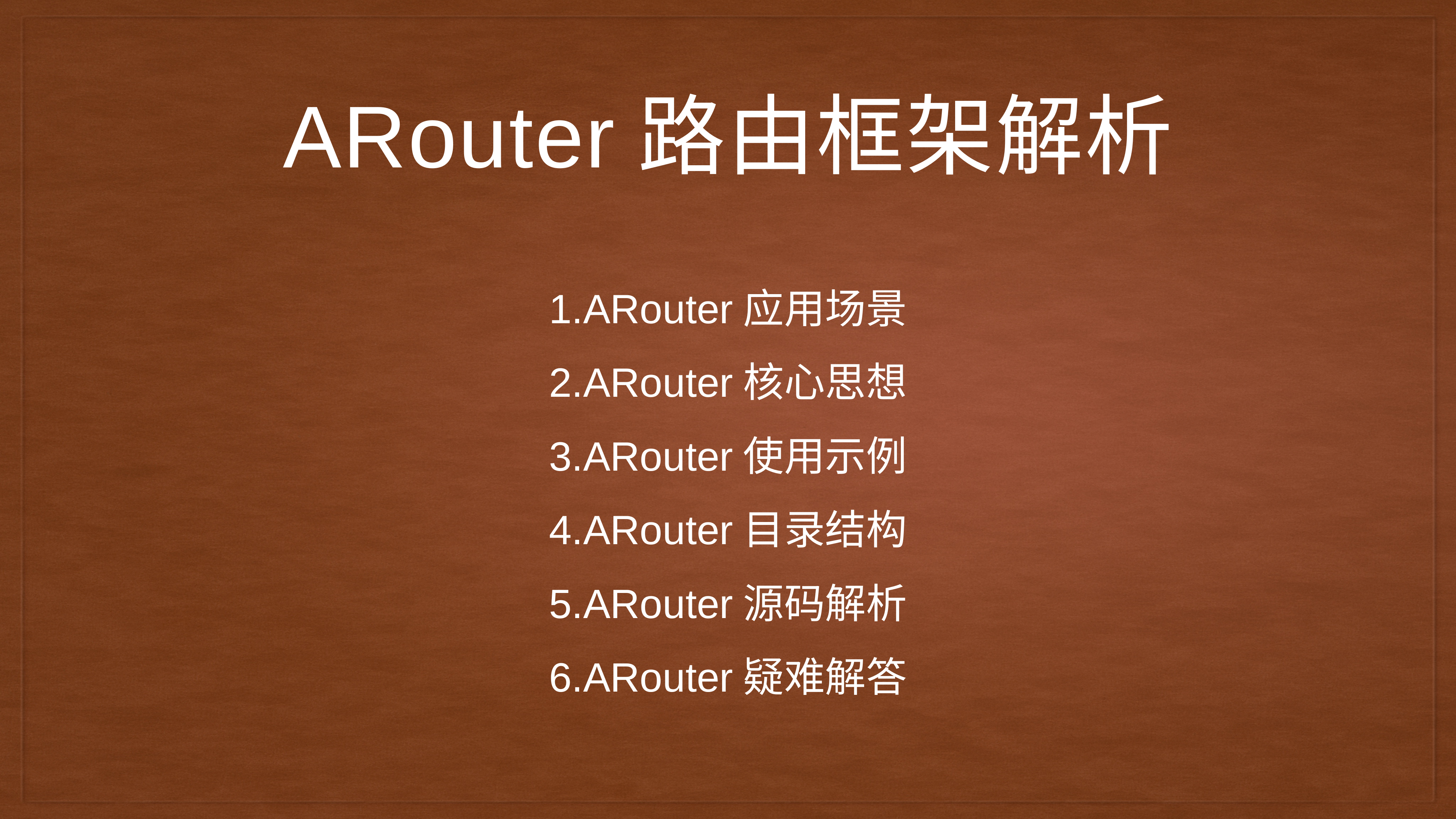

# ARouter路由框架解析
1.ARouter应用场景
2.ARouter核心思想
3.ARouter使用示例
4.ARouter目录结构
5.ARouter源码解析
6.ARouter疑难解答